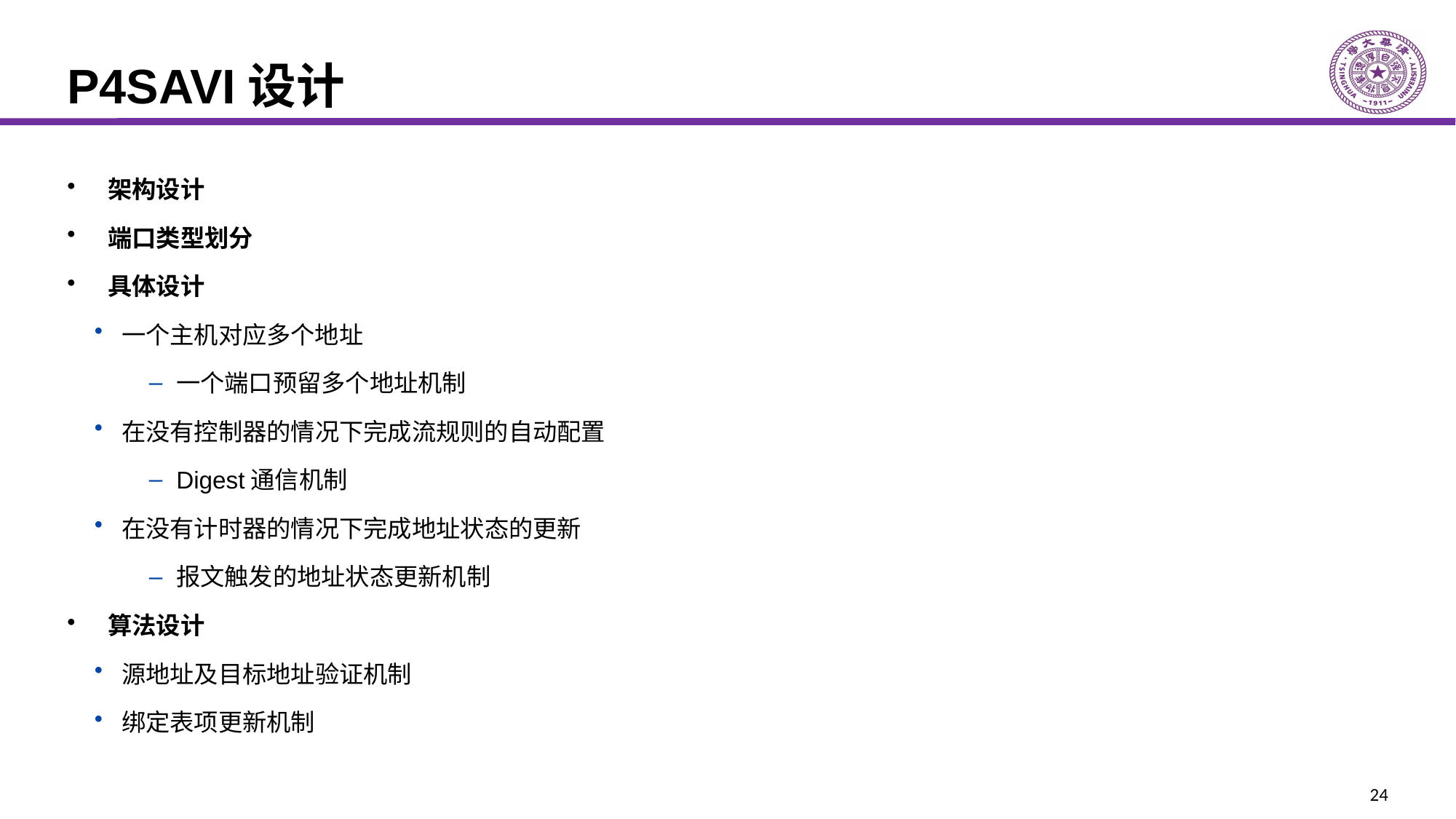

# P4SAVI设计
架构设计
端口类型划分
具体设计
一个主机对应多个地址
一个端口预留多个地址机制
在没有控制器的情况下完成流规则的自动配置
Digest通信机制
在没有计时器的情况下完成地址状态的更新
报文触发的地址状态更新机制
算法设计
源地址及目标地址验证机制
绑定表项更新机制